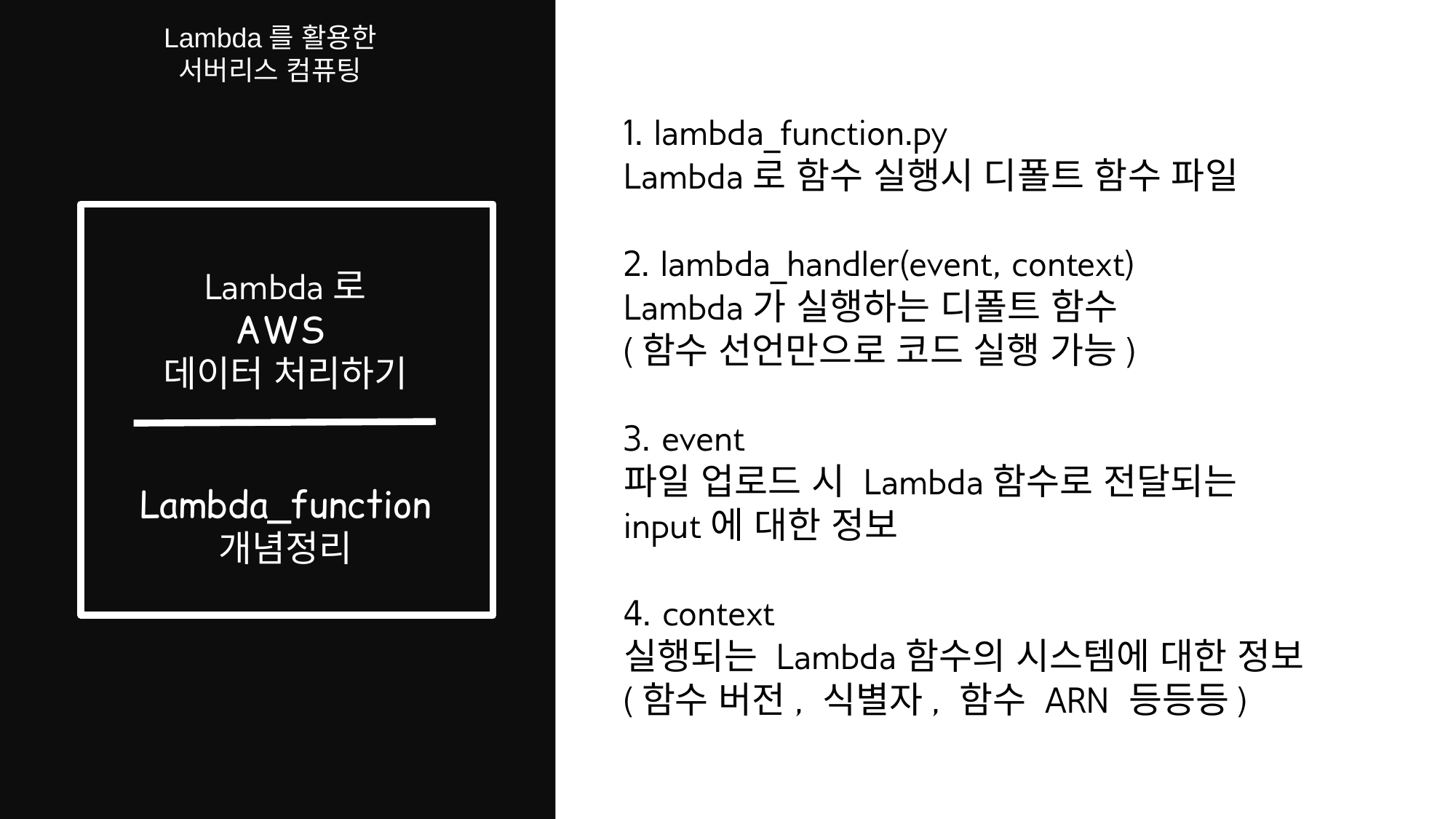

6)

Lambda를 활용한
서버리스 컴퓨팅

1. lambda_function.py
Lambda로 함수 실행시 디폴트 함수 파일

2. lambda_handler(event, context)
Lambda가 실행하는 디폴트 함수
(함수 선언만으로 코드 실행 가능)

3. event
파일 업로드 시 Lambda함수로 전달되는
input에 대한 정보

4. context
실행되는 Lambda함수의 시스템에 대한 정보
(함수 버전, 식별자, 함수 ARN 등등등)

Lambda로
AWS
데이터 처리하기

Lambda_function
개념정리